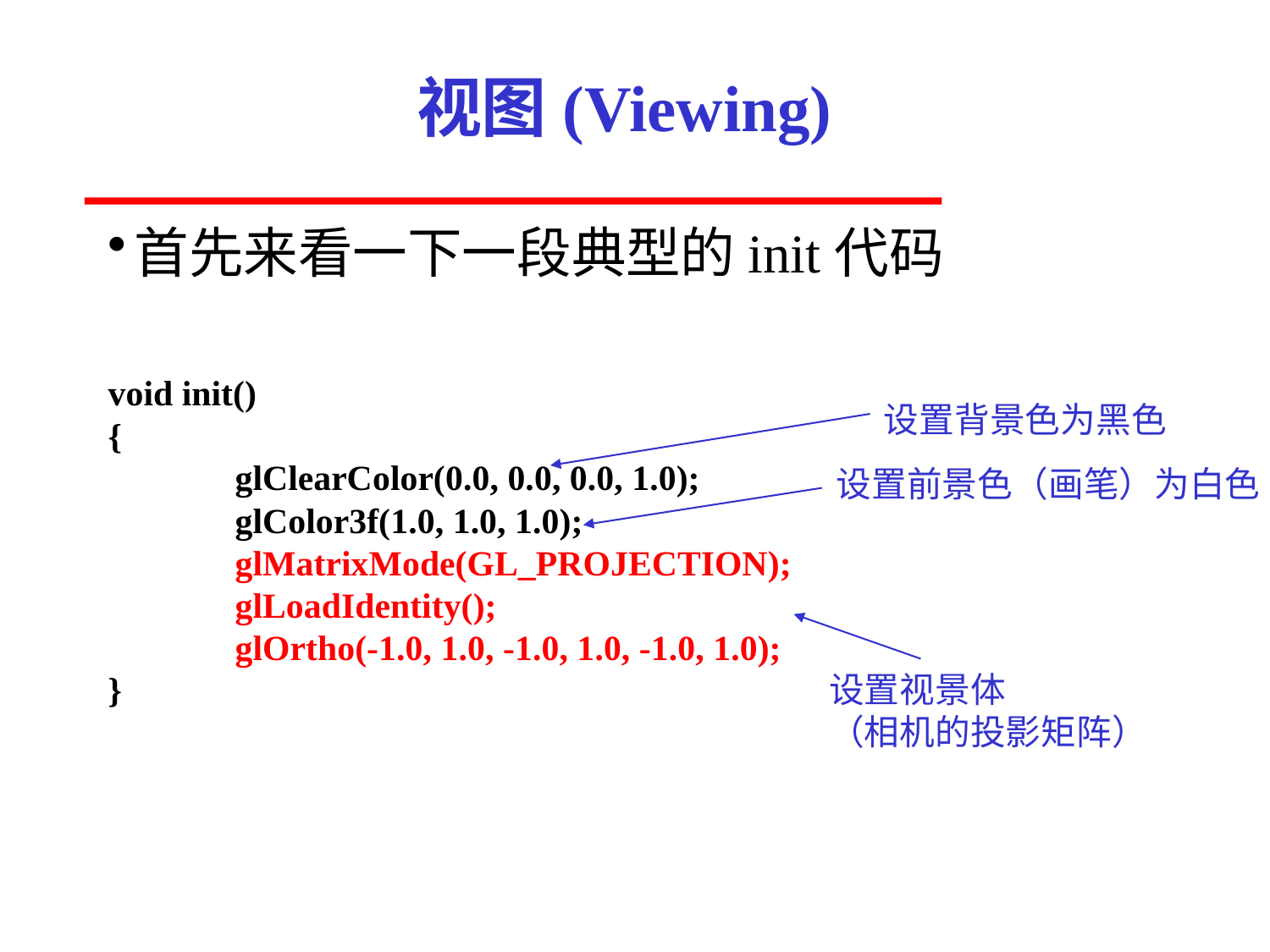

# 视图(Viewing)
首先来看一下一段典型的init代码

void init()
{
	glClearColor(0.0, 0.0, 0.0, 1.0);
	glColor3f(1.0, 1.0, 1.0);
	glMatrixMode(GL_PROJECTION);
	glLoadIdentity();
	glOrtho(-1.0, 1.0, -1.0, 1.0, -1.0, 1.0);
}
设置背景色为黑色
设置前景色（画笔）为白色
设置视景体
（相机的投影矩阵）
67